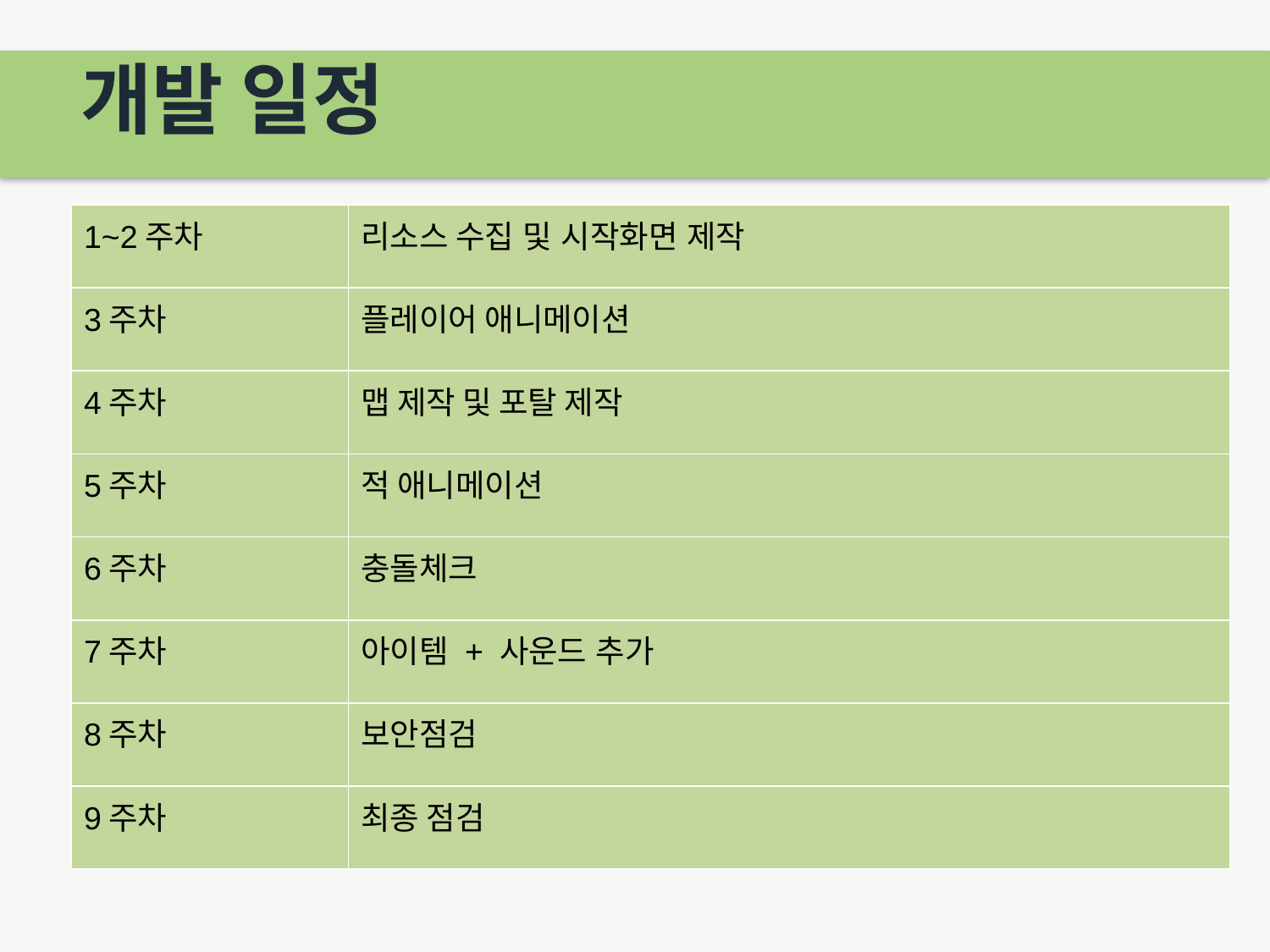

개발 일정

| 1~2주차 | 리소스 수집 및 시작화면 제작 |
| --- | --- |
| 3주차 | 플레이어 애니메이션 |
| 4주차 | 맵 제작 및 포탈 제작 |
| 5주차 | 적 애니메이션 |
| 6주차 | 충돌체크 |
| 7주차 | 아이템 + 사운드 추가 |
| 8주차 | 보안점검 |
| 9주차 | 최종 점검 |